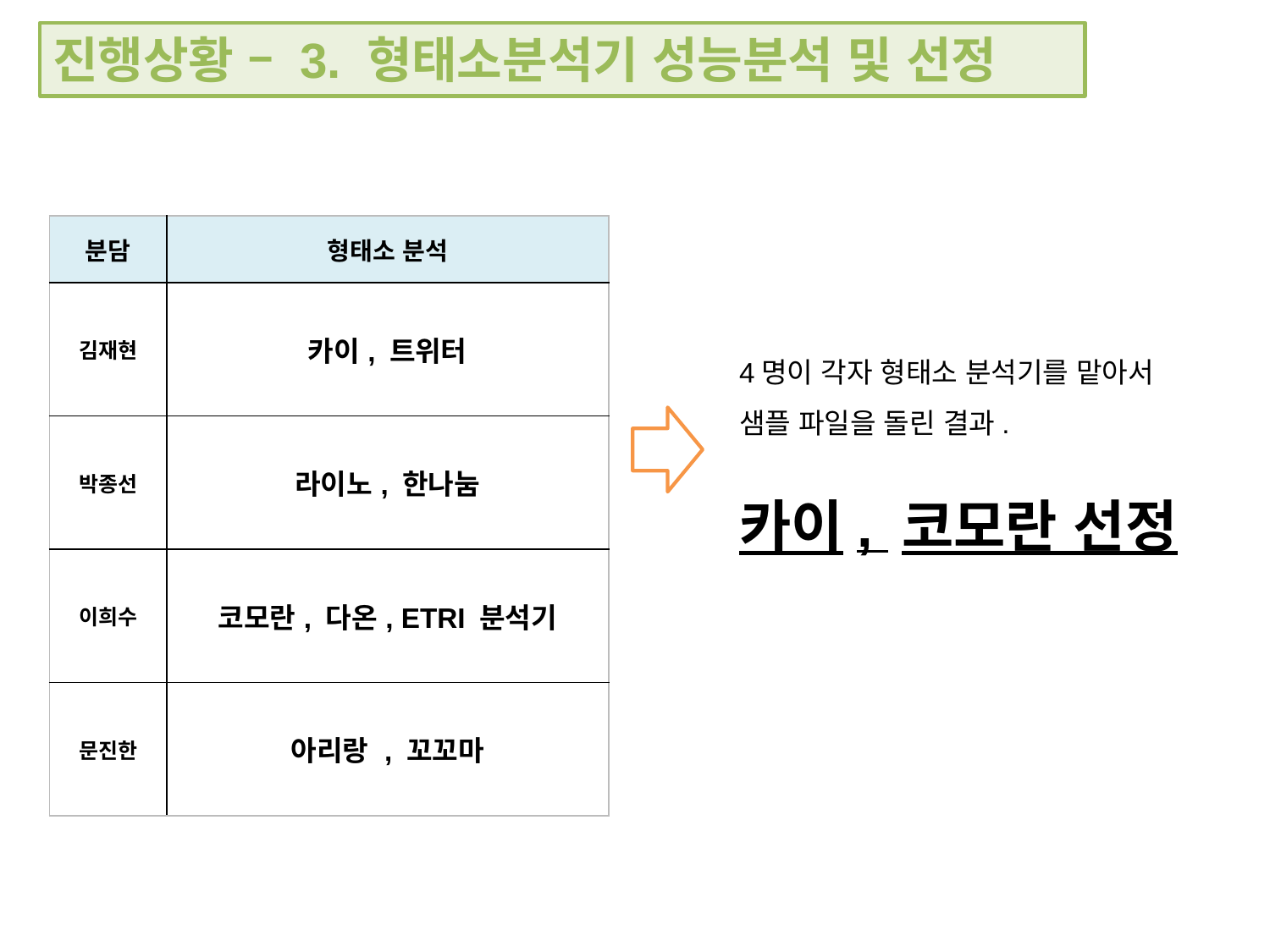

진행상황 – 3. 형태소분석기 성능분석 및 선정
| 분담 | 형태소 분석 |
| --- | --- |
| 김재현 | 카이, 트위터 |
| 박종선 | 라이노, 한나눔 |
| 이희수 | 코모란, 다온, ETRI 분석기 |
| 문진한 | 아리랑 , 꼬꼬마 |
4명이 각자 형태소 분석기를 맡아서
샘플 파일을 돌린 결과.

카이, 코모란 선정